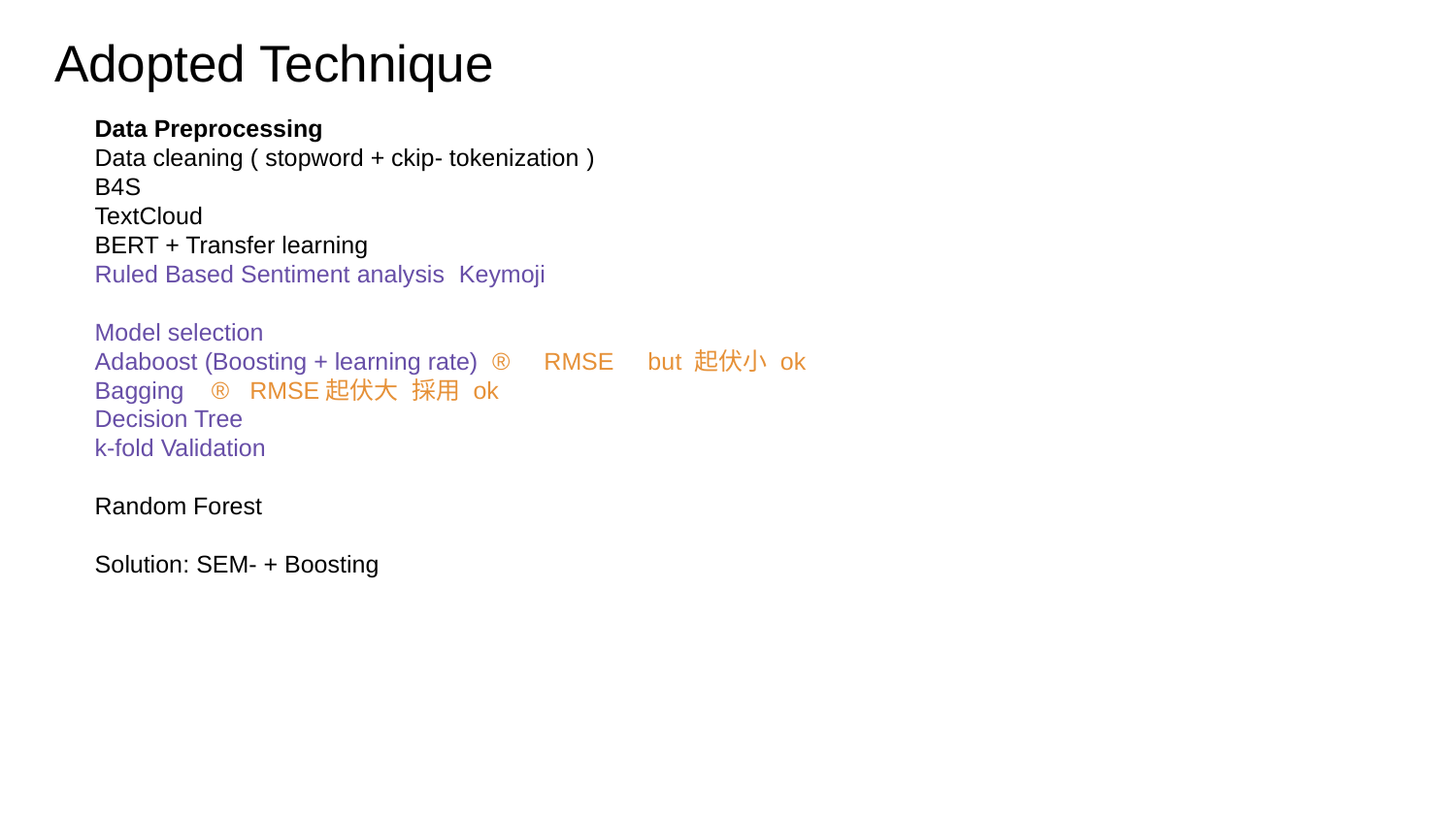

# Adopted Technique

Data Preprocessing
Data cleaning ( stopword + ckip- tokenization )
B4S
TextCloud
BERT + Transfer learning
Ruled Based Sentiment analysis  Keymoji

Model selection
Adaboost (Boosting + learning rate)  ®     RMSE     but 起伏小 ok
Bagging    ®   RMSE起伏大  採用 ok
Decision Tree
k-fold Validation

Random Forest

Solution: SEM- + Boosting